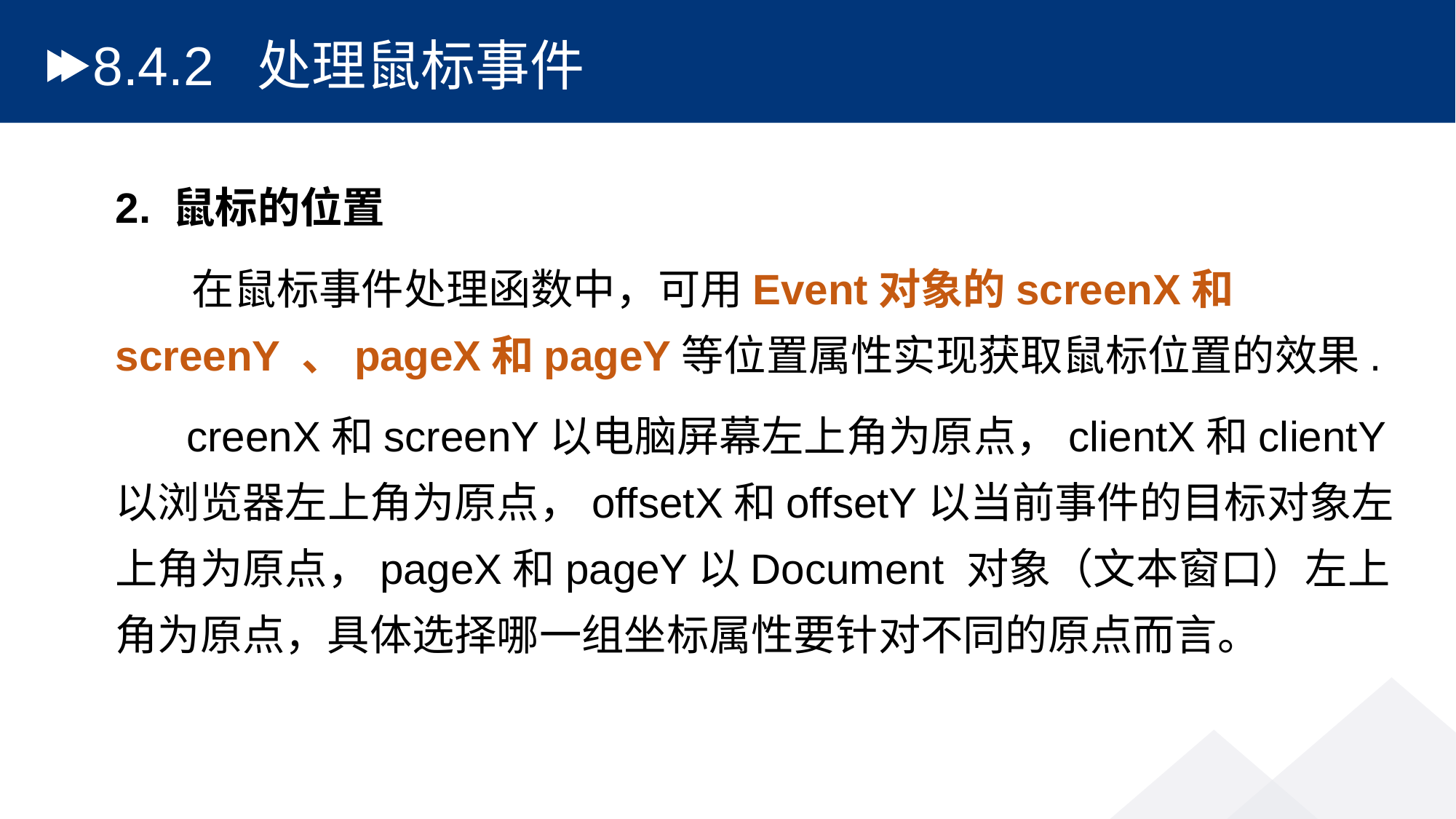

# 8.4.2  处理鼠标事件
2. 鼠标的位置
       在鼠标事件处理函数中，可用Event对象的screenX和screenY 、pageX和pageY等位置属性实现获取鼠标位置的效果.
      creenX和screenY以电脑屏幕左上角为原点，clientX和clientY以浏览器左上角为原点，offsetX和offsetY以当前事件的目标对象左上角为原点，pageX和pageY以Document 对象（文本窗口）左上角为原点，具体选择哪一组坐标属性要针对不同的原点而言。